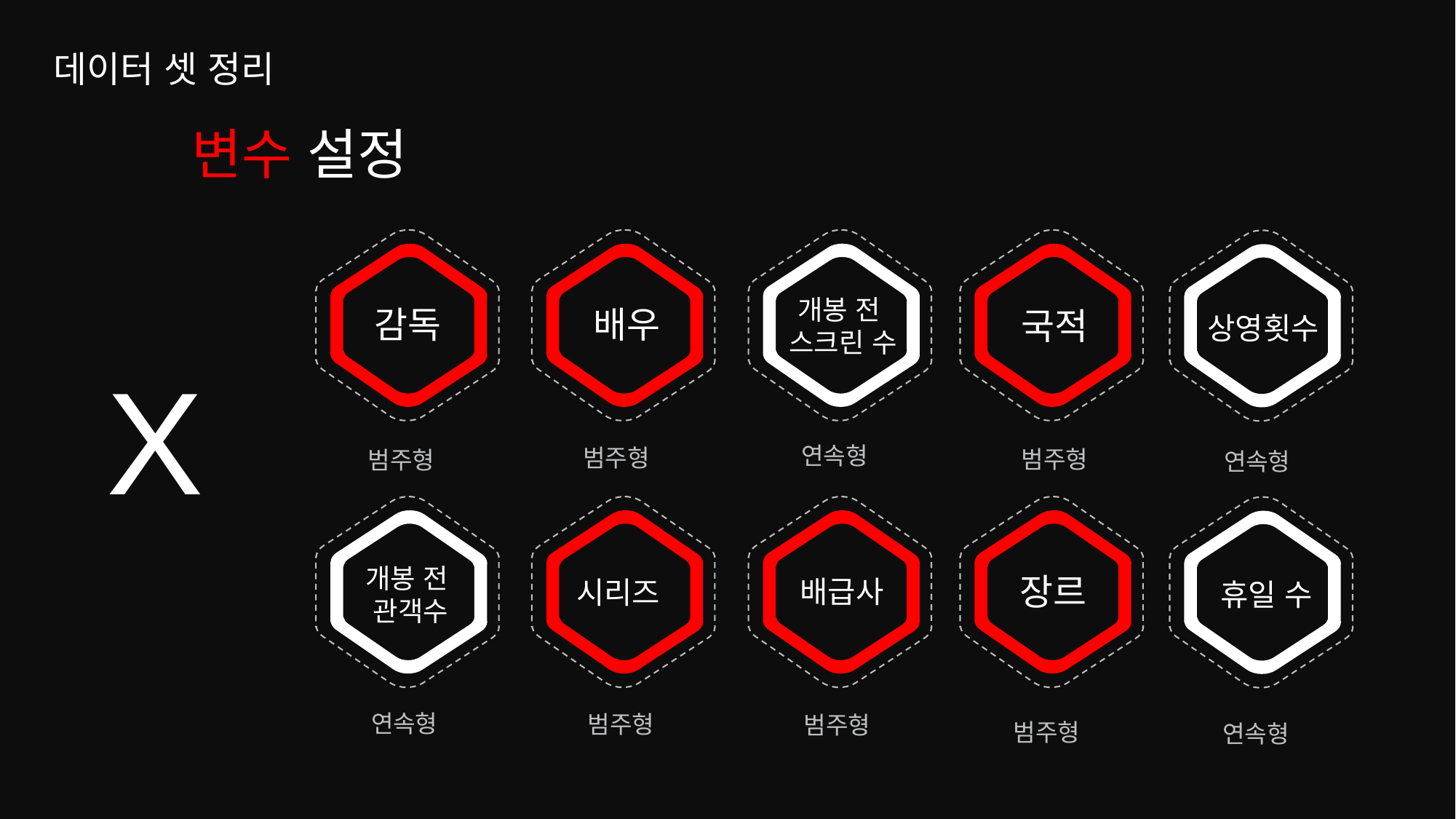

데이터 셋 정리
변수 설정

개봉 전
스크린 수
감독
배우
국적
연속형
범주형

개봉 전
관객수
장르
시리즈

상영횟수

범주형
연속형
범주형
범주형
범주형
연속형
범주형
연속형
배급사
휴일 수
X